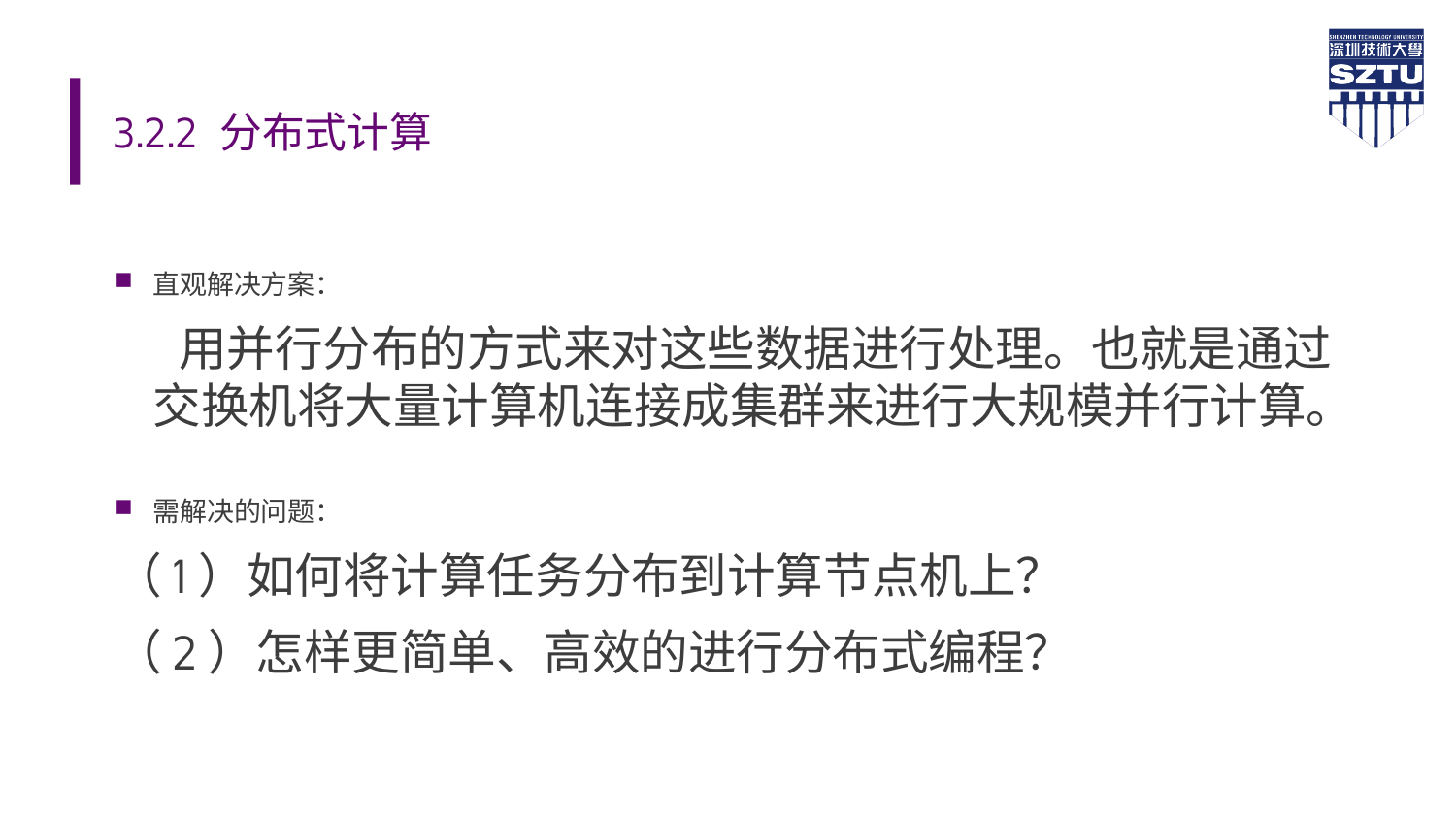

# 3.2.2 分布式计算
直观解决方案：
     用并行分布的方式来对这些数据进行处理。也就是通过交换机将大量计算机连接成集群来进行大规模并行计算。

需解决的问题：
（1）如何将计算任务分布到计算节点机上？
（2）怎样更简单、高效的进行分布式编程？